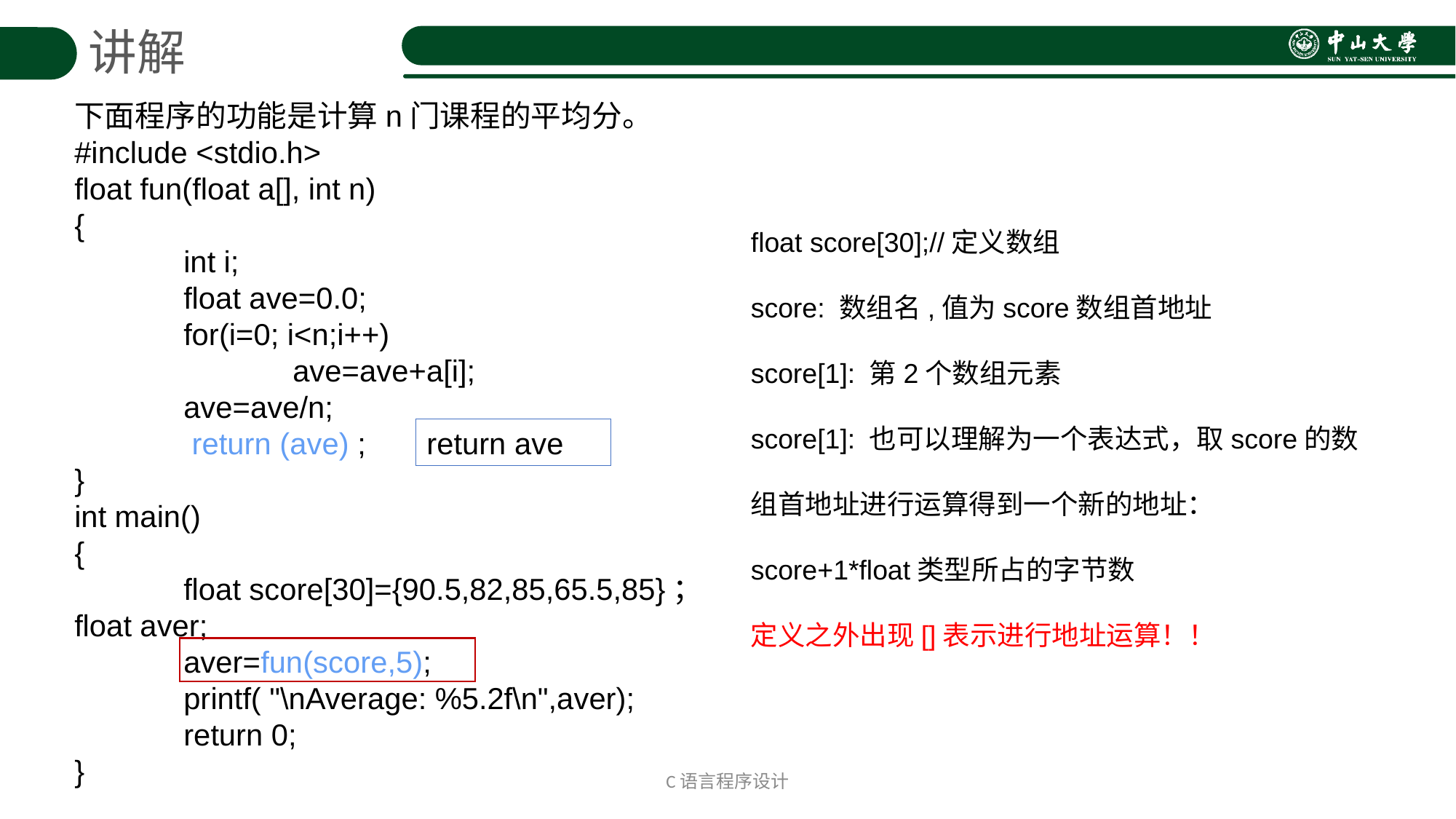

讲解
float score[30];//定义数组
score: 数组名,值为score数组首地址
score[1]: 第2个数组元素
score[1]: 也可以理解为一个表达式，取score的数组首地址进行运算得到一个新的地址：score+1*float类型所占的字节数
定义之外出现[]表示进行地址运算！！
下面程序的功能是计算n门课程的平均分。
#include <stdio.h>
float fun(float a[], int n)
{
	int i;
	float ave=0.0;
	for(i=0; i<n;i++)
		ave=ave+a[i];
	ave=ave/n;
	 return (ave) ;
}
int main()
{
	float score[30]={90.5,82,85,65.5,85}； 	float aver;
	aver=fun(score,5);
	printf( "\nAverage: %5.2f\n",aver);
	return 0;
}
return ave

C语言程序设计
27